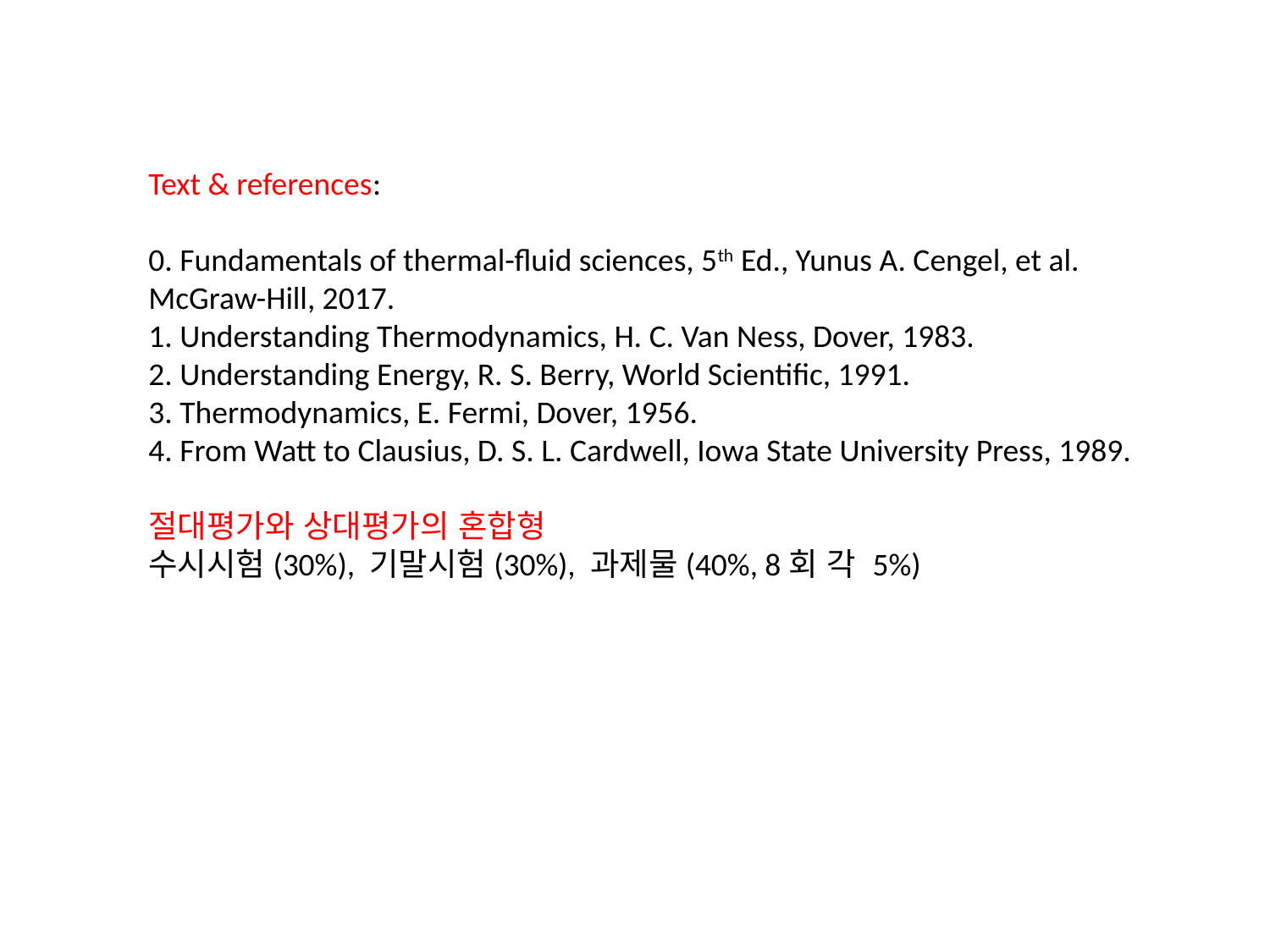

Text & references:

0. Fundamentals of thermal-fluid sciences, 5th Ed., Yunus A. Cengel, et al. McGraw-Hill, 2017.
1. Understanding Thermodynamics, H. C. Van Ness, Dover, 1983.
2. Understanding Energy, R. S. Berry, World Scientific, 1991.
3. Thermodynamics, E. Fermi, Dover, 1956.
4. From Watt to Clausius, D. S. L. Cardwell, Iowa State University Press, 1989.

절대평가와 상대평가의 혼합형
수시시험(30%), 기말시험(30%), 과제물(40%, 8회 각 5%)